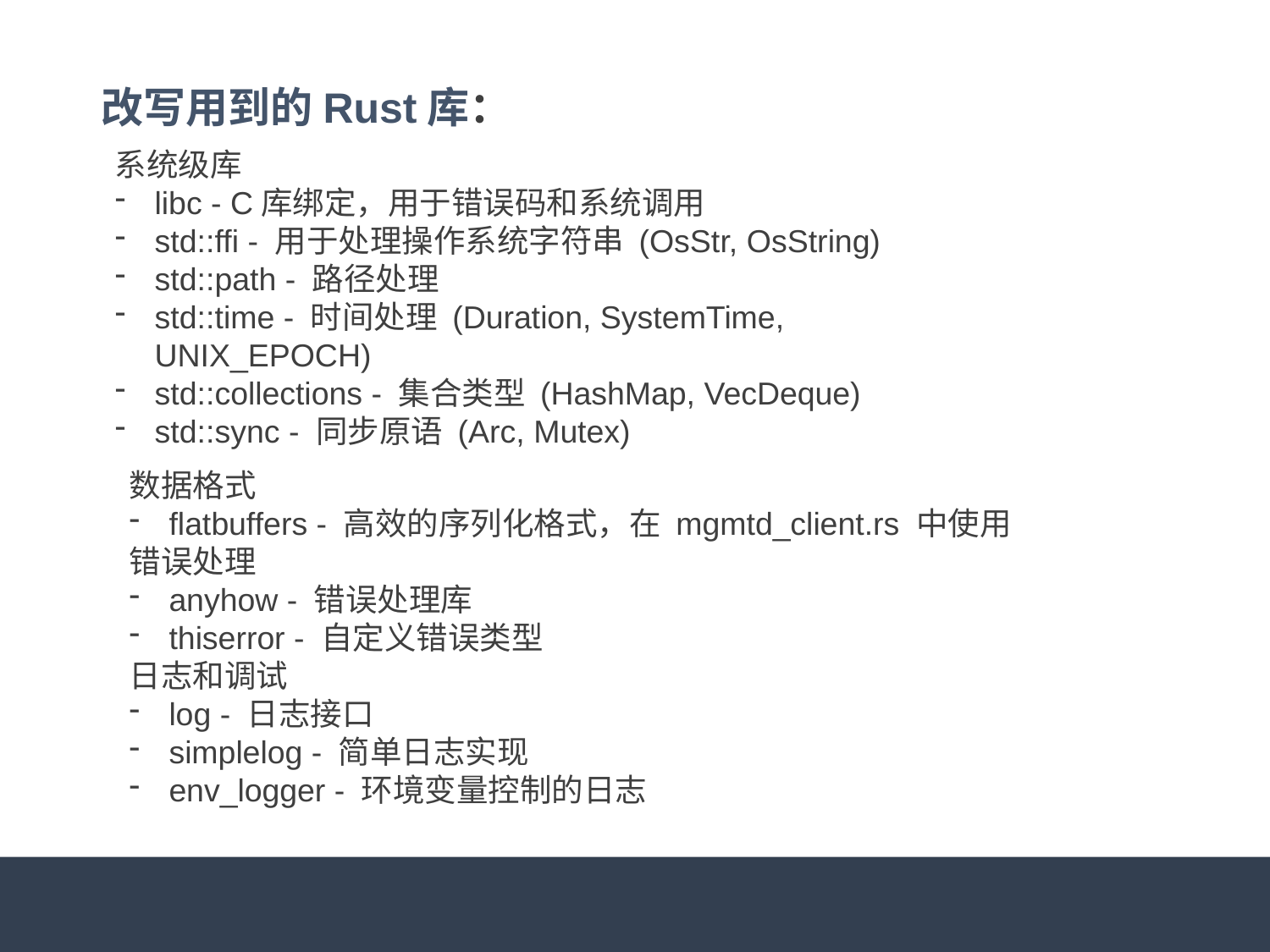

改写用到的Rust库：
系统级库
libc - C库绑定，用于错误码和系统调用
std::ffi - 用于处理操作系统字符串 (OsStr, OsString)
std::path - 路径处理
std::time - 时间处理 (Duration, SystemTime, UNIX_EPOCH)
std::collections - 集合类型 (HashMap, VecDeque)
std::sync - 同步原语 (Arc, Mutex)

数据格式
flatbuffers - 高效的序列化格式，在 mgmtd_client.rs 中使用
错误处理
anyhow - 错误处理库
thiserror - 自定义错误类型
日志和调试
log - 日志接口
simplelog - 简单日志实现
env_logger - 环境变量控制的日志

#